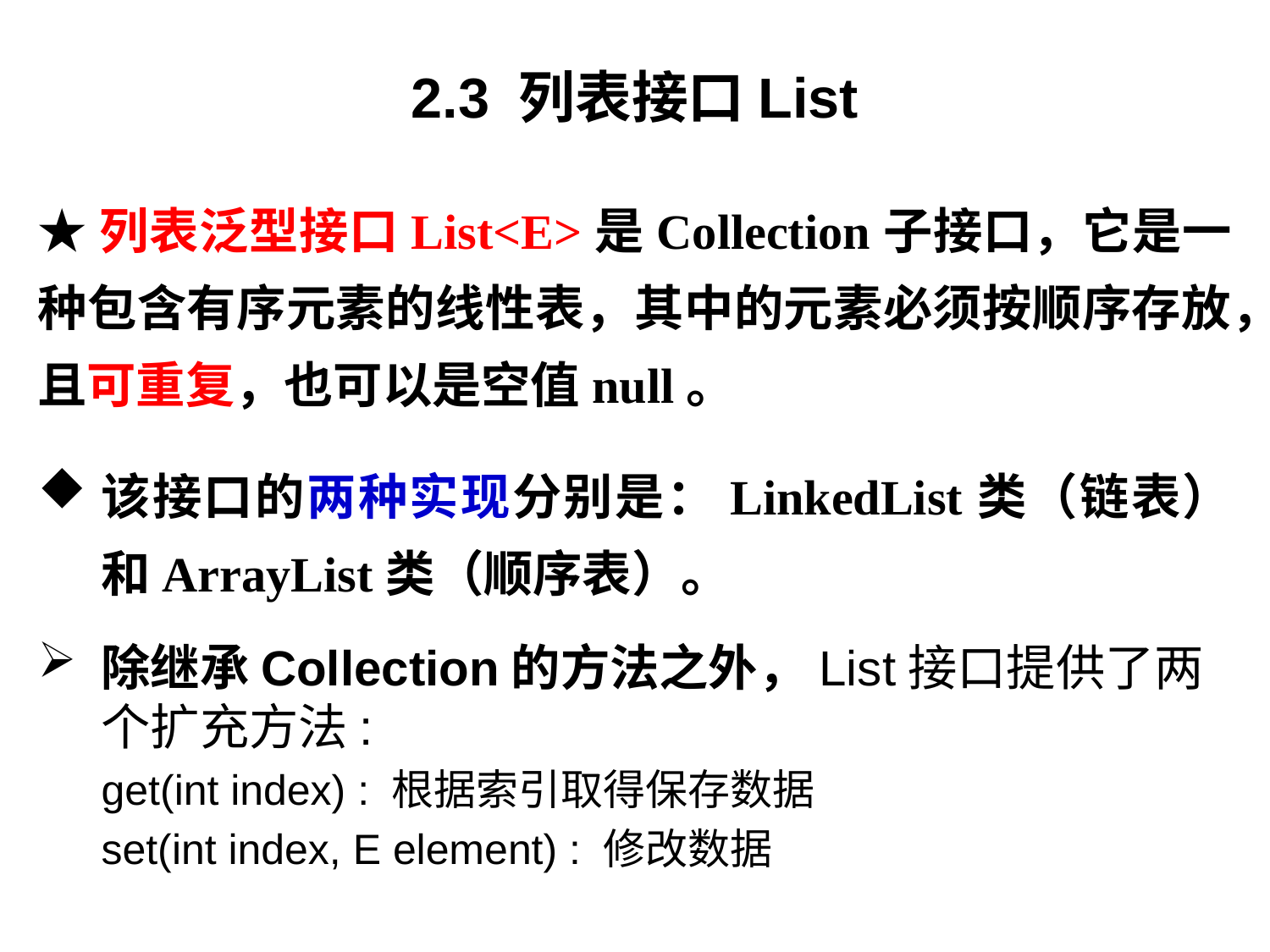

# 2.3 列表接口List
★列表泛型接口List<E>是Collection子接口，它是一种包含有序元素的线性表，其中的元素必须按顺序存放，且可重复，也可以是空值null。

该接口的两种实现分别是：LinkedList类（链表）和ArrayList类（顺序表）。

除继承Collection的方法之外，List接口提供了两个扩充方法:
get(int index) : 根据索引取得保存数据
set(int index, E element) : 修改数据